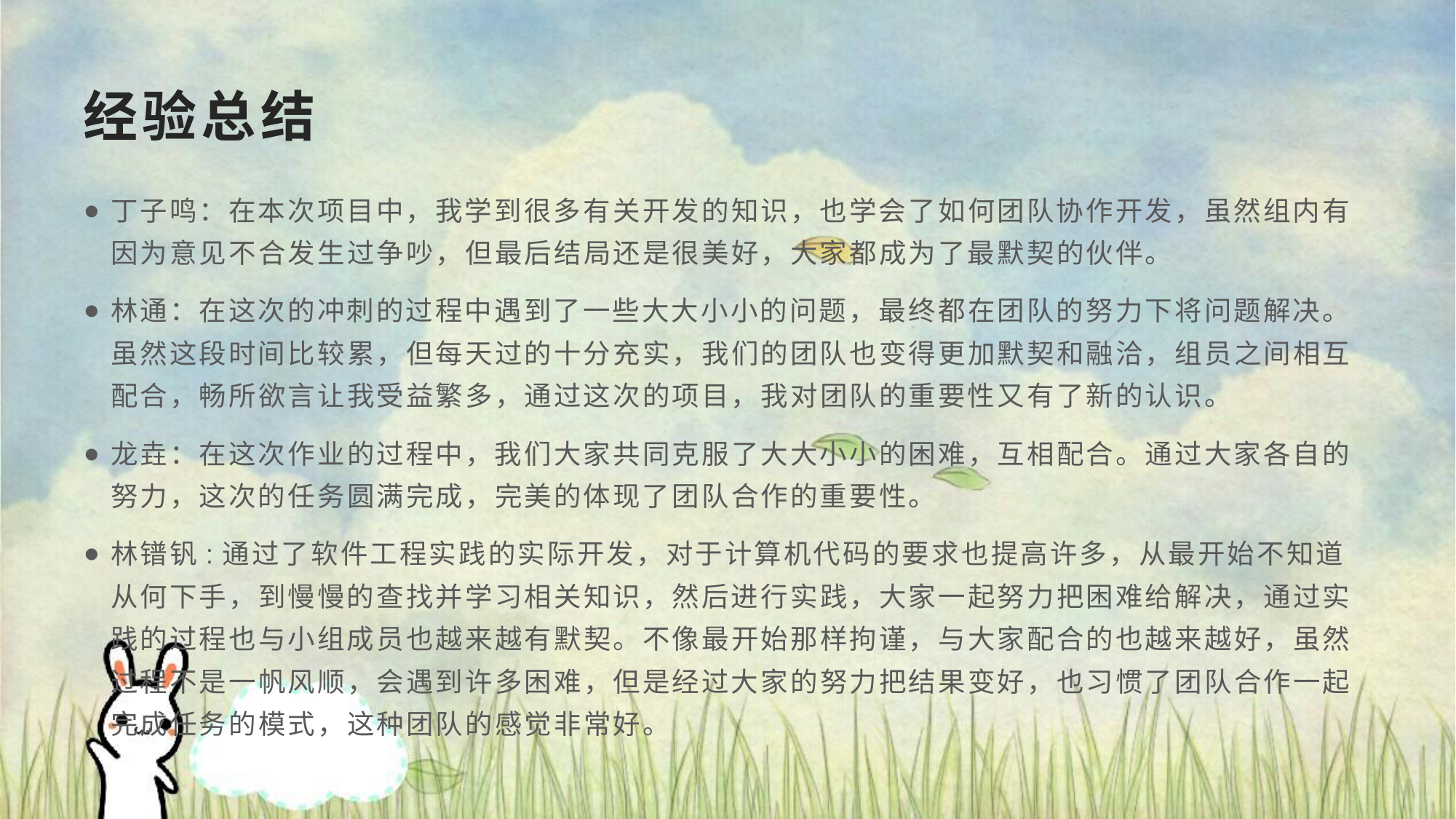

# 经验总结
丁子鸣：在本次项目中，我学到很多有关开发的知识，也学会了如何团队协作开发，虽然组内有因为意见不合发生过争吵，但最后结局还是很美好，大家都成为了最默契的伙伴。
林通：在这次的冲刺的过程中遇到了一些大大小小的问题，最终都在团队的努力下将问题解决。虽然这段时间比较累，但每天过的十分充实，我们的团队也变得更加默契和融洽，组员之间相互配合，畅所欲言让我受益繁多，通过这次的项目，我对团队的重要性又有了新的认识。
龙垚：在这次作业的过程中，我们大家共同克服了大大小小的困难，互相配合。通过大家各自的努力，这次的任务圆满完成，完美的体现了团队合作的重要性。
林镨钒:通过了软件工程实践的实际开发，对于计算机代码的要求也提高许多，从最开始不知道从何下手，到慢慢的查找并学习相关知识，然后进行实践，大家一起努力把困难给解决，通过实践的过程也与小组成员也越来越有默契。不像最开始那样拘谨，与大家配合的也越来越好，虽然过程不是一帆风顺，会遇到许多困难，但是经过大家的努力把结果变好，也习惯了团队合作一起完成任务的模式，这种团队的感觉非常好。